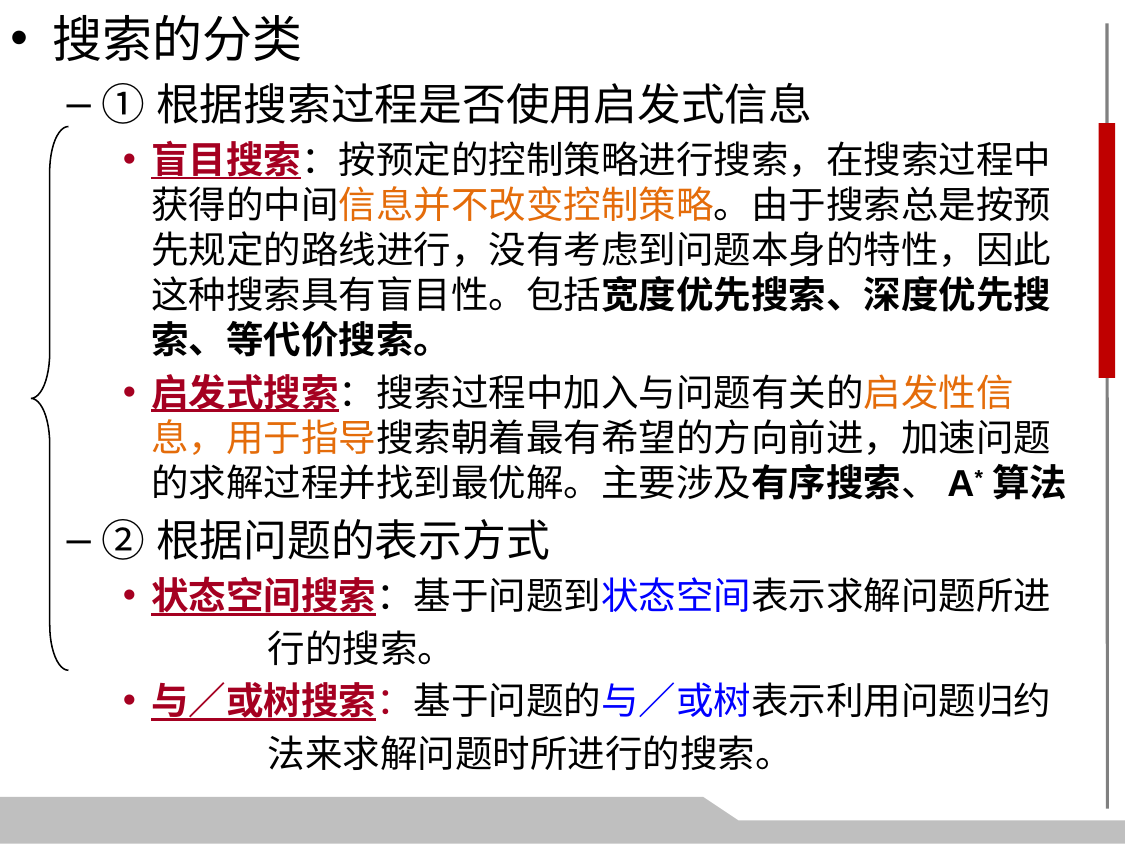

搜索的分类
①根据搜索过程是否使用启发式信息
盲目搜索：按预定的控制策略进行搜索，在搜索过程中获得的中间信息并不改变控制策略。由于搜索总是按预先规定的路线进行，没有考虑到问题本身的特性，因此这种搜索具有盲目性。包括宽度优先搜索、深度优先搜索、等代价搜索。
启发式搜索：搜索过程中加入与问题有关的启发性信息，用于指导搜索朝着最有希望的方向前进，加速问题的求解过程并找到最优解。主要涉及有序搜索、A*算法
②根据问题的表示方式
状态空间搜索：基于问题到状态空间表示求解问题所进
                行的搜索。
与／或树搜索：基于问题的与／或树表示利用问题归约
                法来求解问题时所进行的搜索。